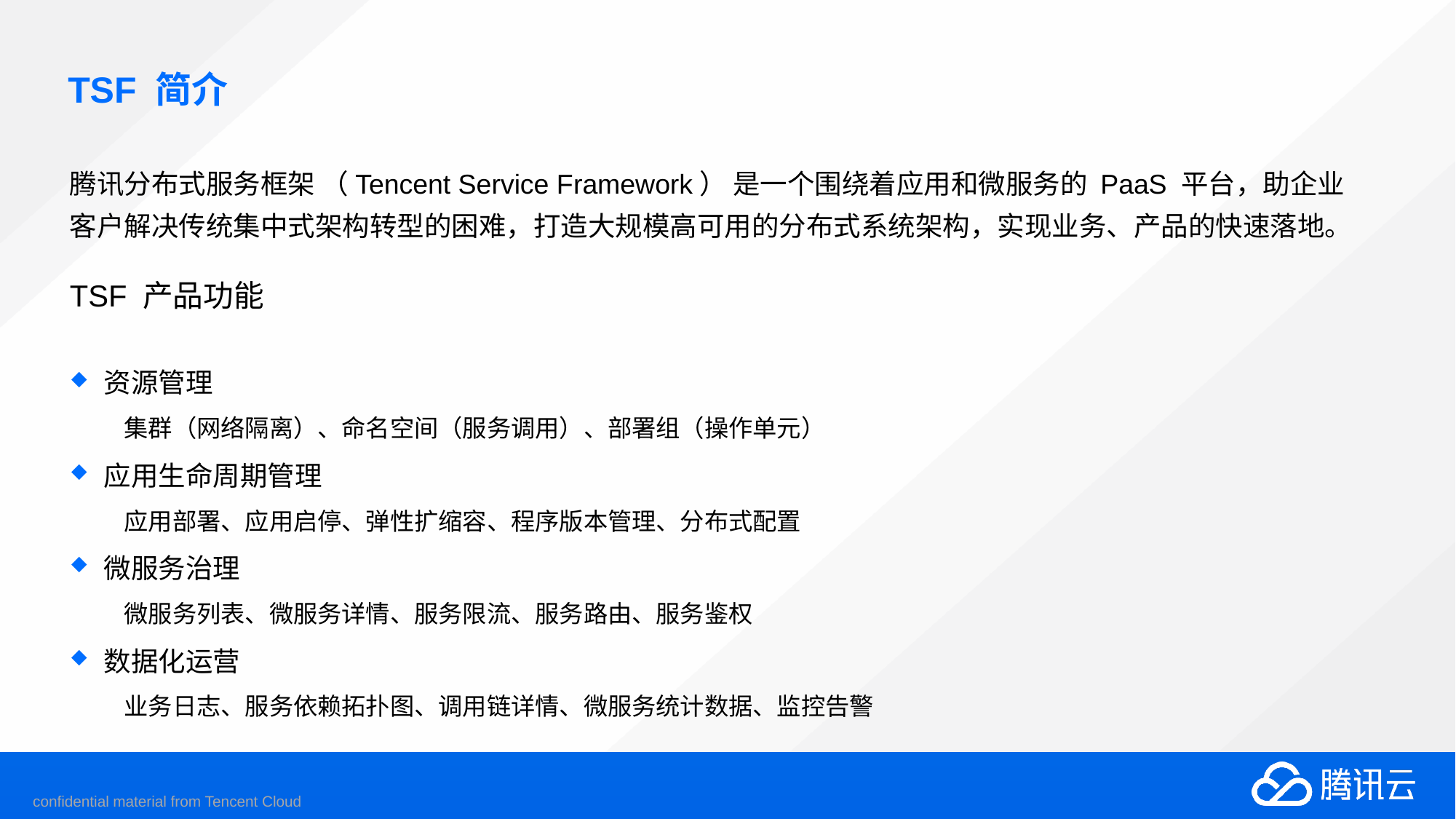

# TSF 简介
腾讯分布式服务框架 （Tencent Service Framework） 是一个围绕着应用和微服务的 PaaS 平台，助企业客户解决传统集中式架构转型的困难，打造大规模高可用的分布式系统架构，实现业务、产品的快速落地。
TSF 产品功能

资源管理
集群（网络隔离）、命名空间（服务调用）、部署组（操作单元）
应用生命周期管理
应用部署、应用启停、弹性扩缩容、程序版本管理、分布式配置
微服务治理
微服务列表、微服务详情、服务限流、服务路由、服务鉴权
数据化运营
业务日志、服务依赖拓扑图、调用链详情、微服务统计数据、监控告警